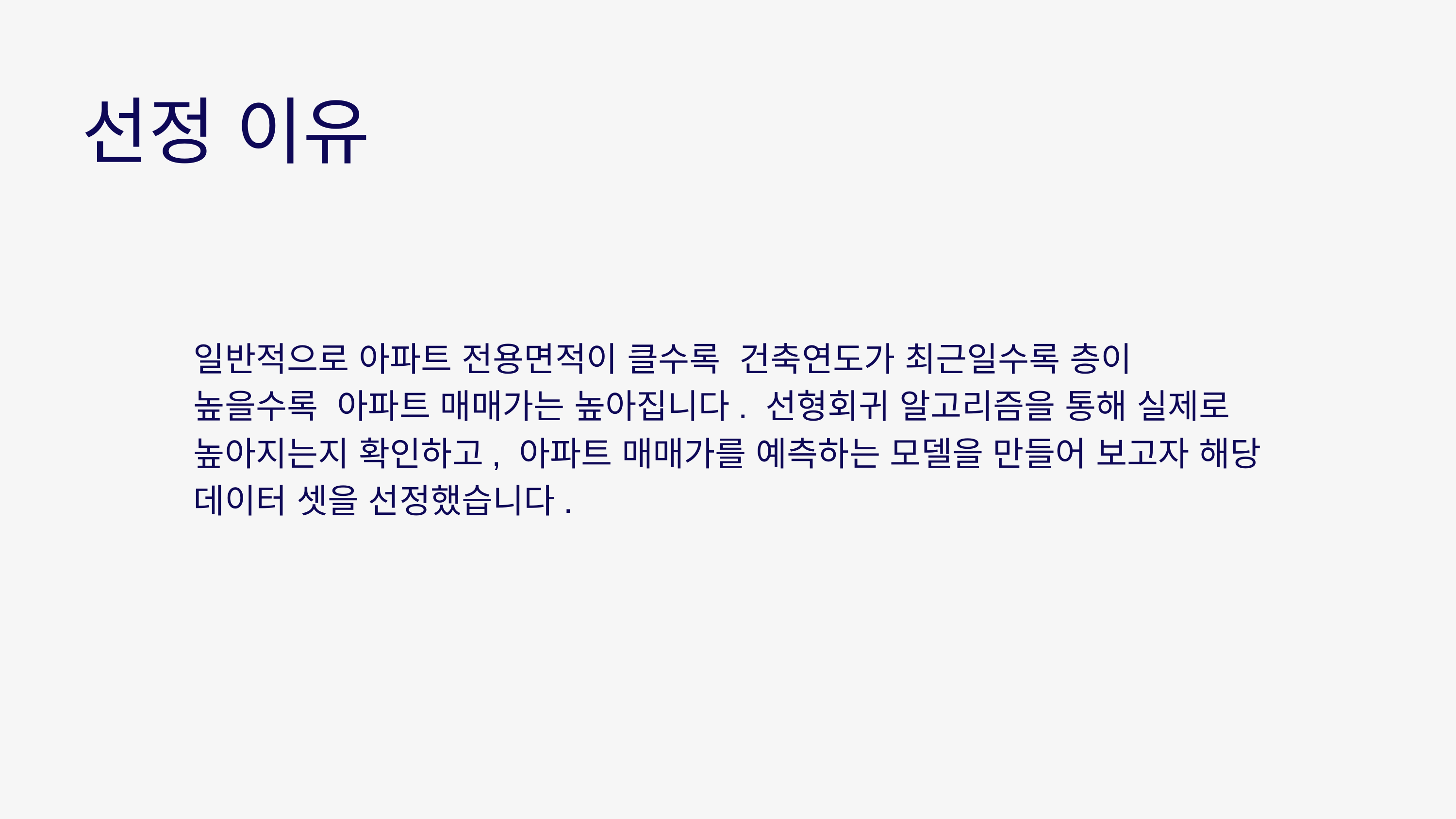

선정 이유
일반적으로 아파트 전용면적이 클수록  건축연도가 최근일수록 층이 높을수록  아파트 매매가는 높아집니다. 선형회귀 알고리즘을 통해 실제로 높아지는지 확인하고, 아파트 매매가를 예측하는 모델을 만들어 보고자 해당 데이터 셋을 선정했습니다.